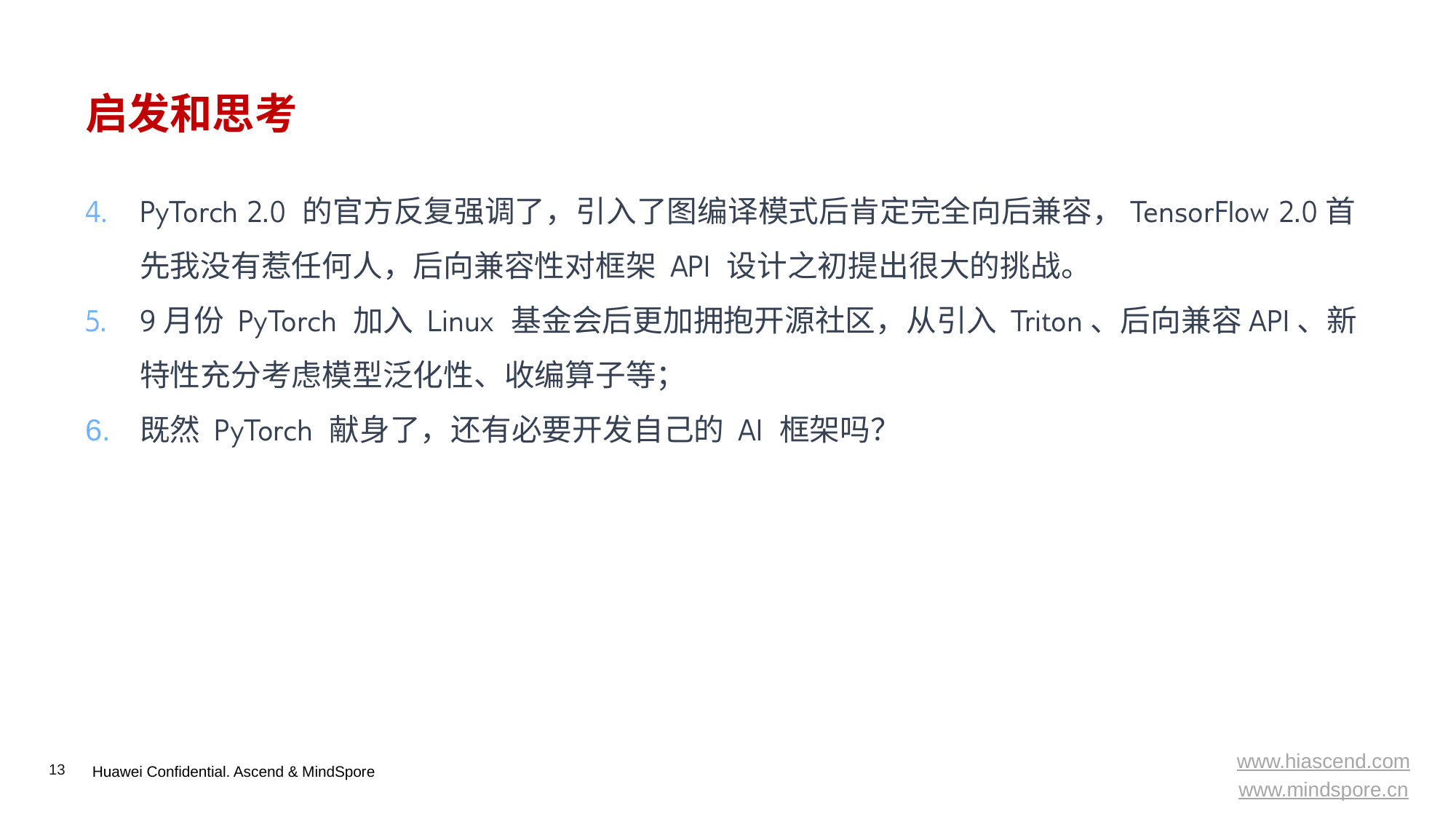

# 启发和思考
PyTorch 2.0 的官方反复强调了，引入了图编译模式后肯定完全向后兼容，TensorFlow 2.0首先我没有惹任何人，后向兼容性对框架 API 设计之初提出很大的挑战。
9月份 PyTorch 加入 Linux 基金会后更加拥抱开源社区，从引入 Triton、后向兼容API、新特性充分考虑模型泛化性、收编算子等；
既然 PyTorch 献身了，还有必要开发自己的 AI 框架吗？